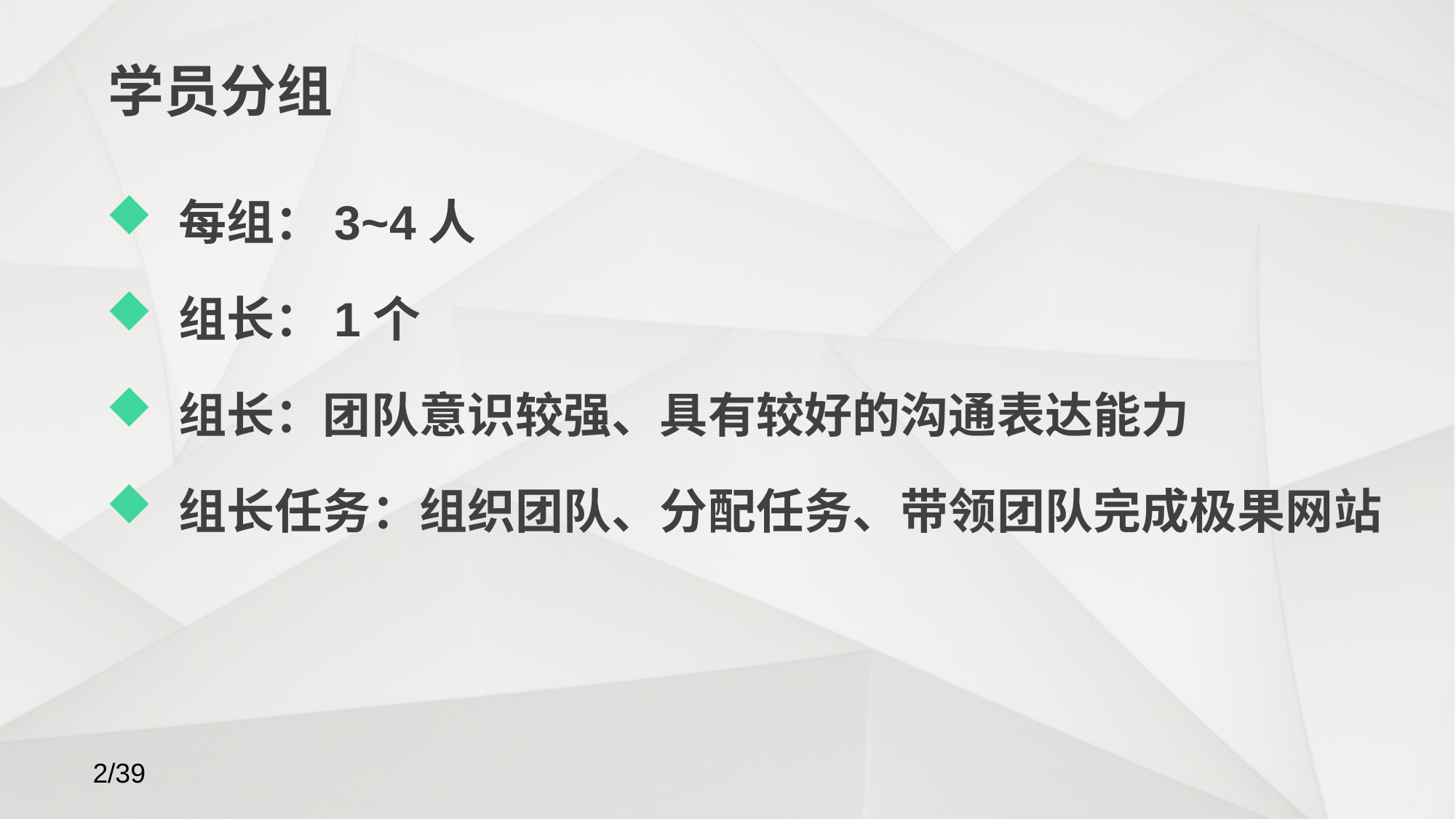

# 学员分组
每组：3~4人
组长：1个
组长：团队意识较强、具有较好的沟通表达能力
组长任务：组织团队、分配任务、带领团队完成极果网站